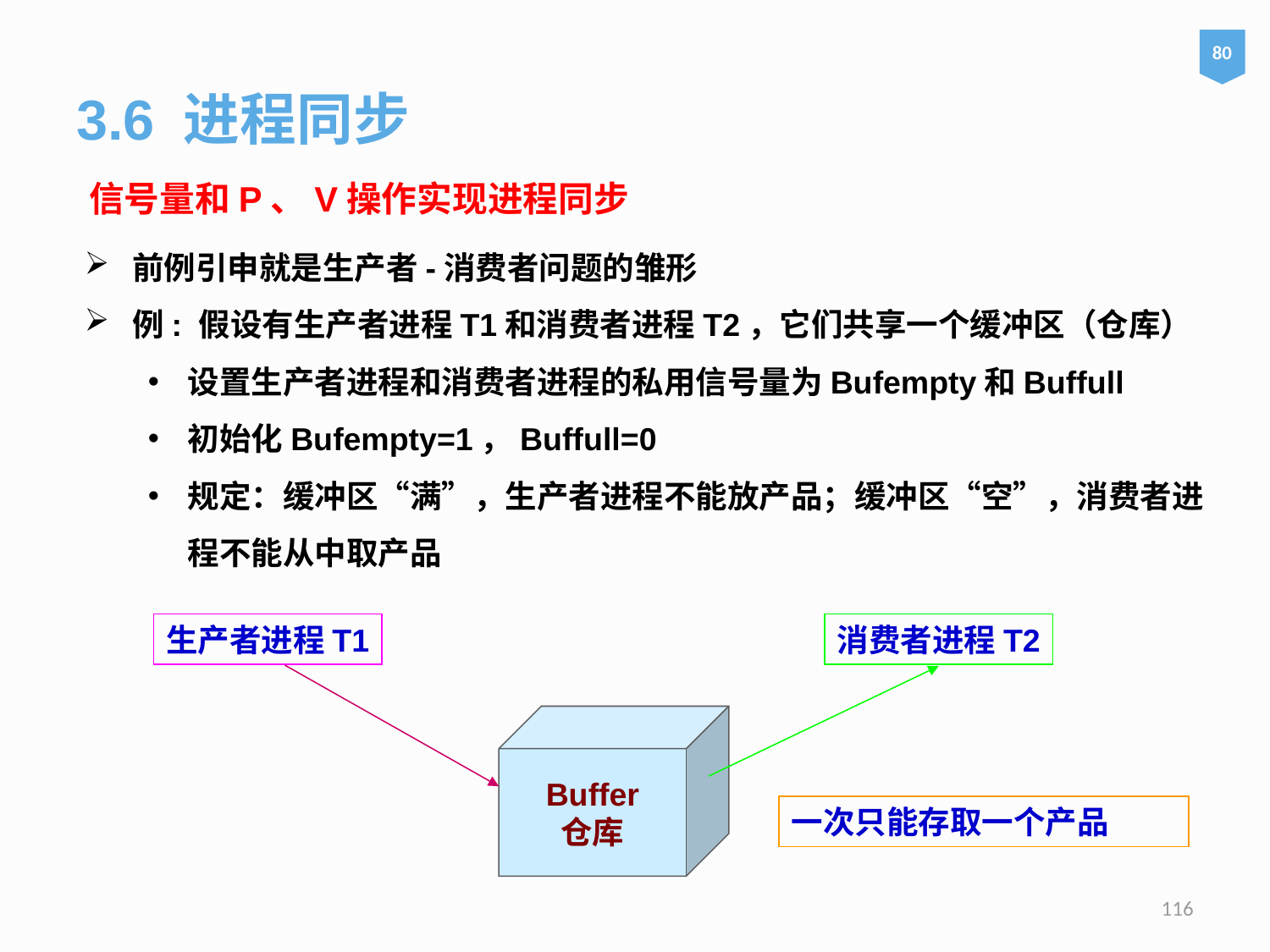

80
3.6 进程同步
信号量和P、V操作实现进程同步

前例引申就是生产者-消费者问题的雏形
例: 假设有生产者进程T1和消费者进程T2，它们共享一个缓冲区（仓库）
设置生产者进程和消费者进程的私用信号量为Bufempty和Buffull
初始化Bufempty=1，Buffull=0
规定：缓冲区“满”，生产者进程不能放产品；缓冲区“空”，消费者进程不能从中取产品
生产者进程T1
消费者进程T2

Buffer
仓库
一次只能存取一个产品
116